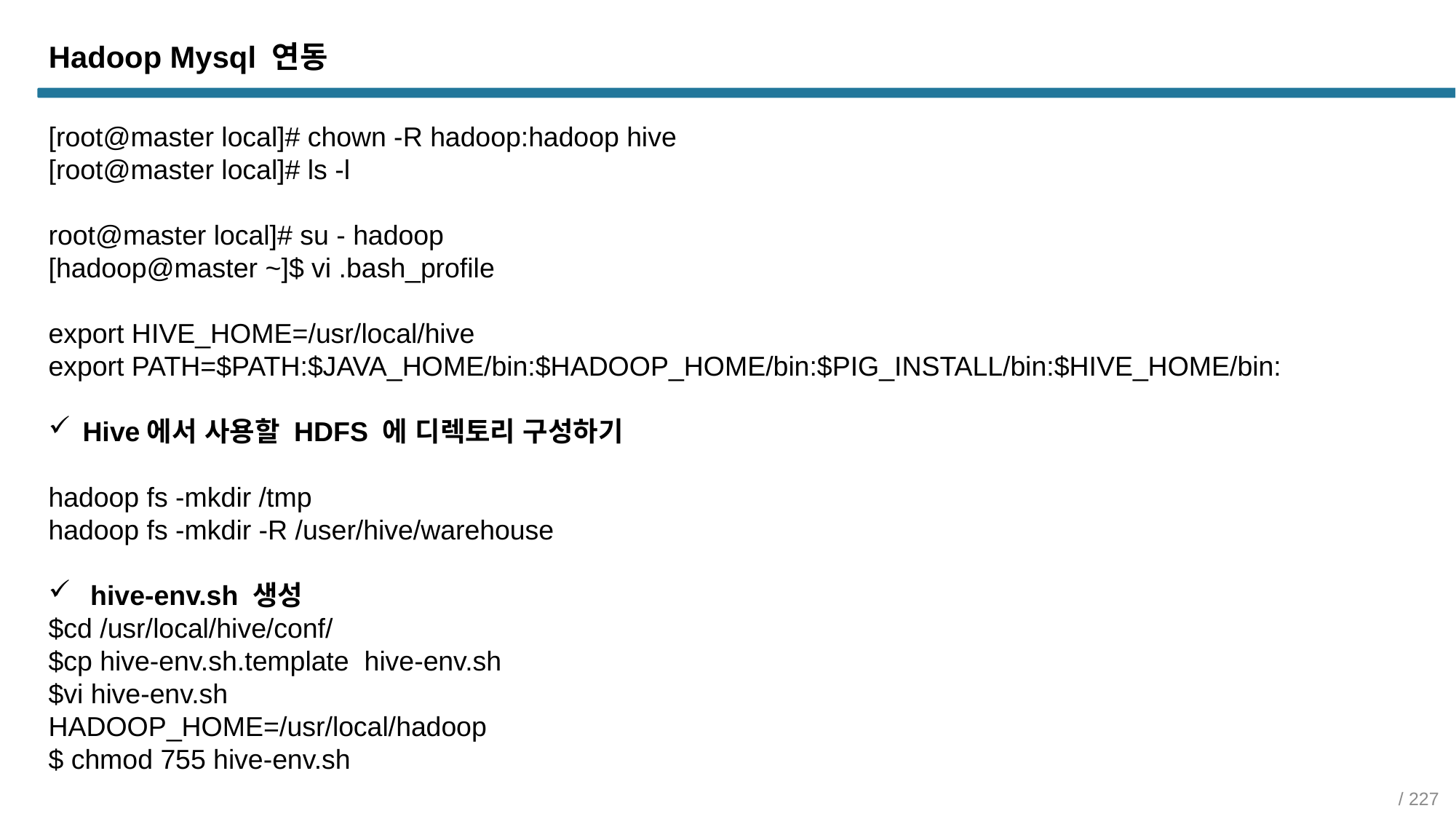

Hadoop Mysql 연동
[root@master local]# chown -R hadoop:hadoop hive
[root@master local]# ls -l

root@master local]# su - hadoop
[hadoop@master ~]$ vi .bash_profile

export HIVE_HOME=/usr/local/hive
export PATH=$PATH:$JAVA_HOME/bin:$HADOOP_HOME/bin:$PIG_INSTALL/bin:$HIVE_HOME/bin:

Hive에서 사용할 HDFS 에 디렉토리 구성하기

hadoop fs -mkdir /tmp
hadoop fs -mkdir -R /user/hive/warehouse

 hive-env.sh 생성
$cd /usr/local/hive/conf/
$cp hive-env.sh.template  hive-env.sh
$vi hive-env.sh
HADOOP_HOME=/usr/local/hadoop
$ chmod 755 hive-env.sh
/ 227